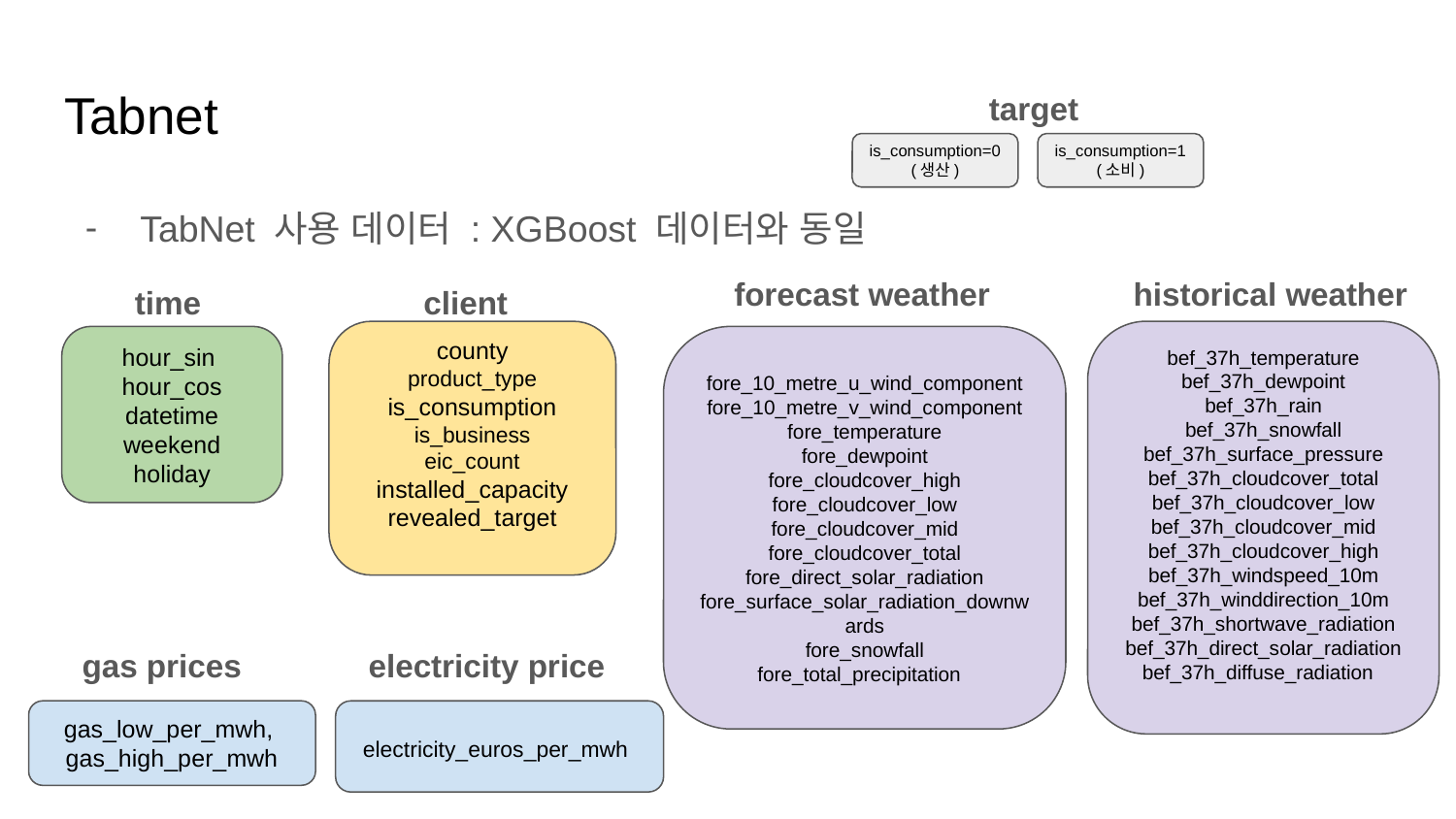

# Tabnet
target
is_consumption=0
(생산)
is_consumption=1
(소비)
TabNet 사용 데이터 : XGBoost 데이터와 동일
forecast weather
historical weather
time
client
county
product_type
is_consumption
is_business
eic_count
installed_capacity
revealed_target

bef_37h_temperature
bef_37h_dewpoint
bef_37h_rain
bef_37h_snowfall
bef_37h_surface_pressure
bef_37h_cloudcover_total
bef_37h_cloudcover_low
bef_37h_cloudcover_mid
bef_37h_cloudcover_high
bef_37h_windspeed_10m
bef_37h_winddirection_10m
bef_37h_shortwave_radiation
bef_37h_direct_solar_radiation
bef_37h_diffuse_radiation

hour_sin
hour_cos
datetime
weekend
holiday
fore_10_metre_u_wind_component
fore_10_metre_v_wind_component
fore_temperature
fore_dewpoint
fore_cloudcover_high
fore_cloudcover_low
fore_cloudcover_mid
fore_cloudcover_total
fore_direct_solar_radiation
fore_surface_solar_radiation_downwards
fore_snowfall
fore_total_precipitation
gas prices
electricity price
gas_low_per_mwh,
gas_high_per_mwh
electricity_euros_per_mwh